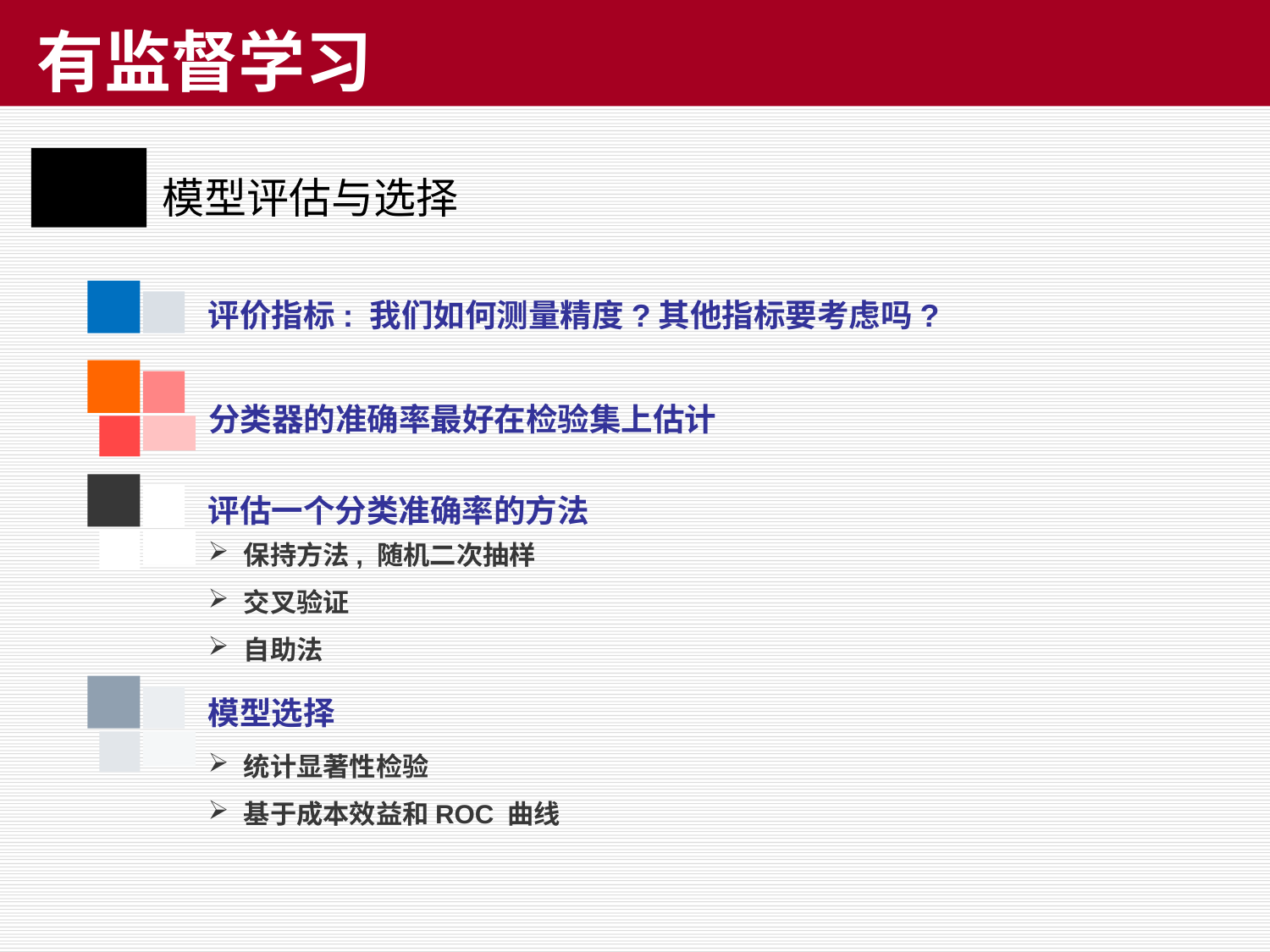

# 有监督学习

模型评估与选择
评价指标: 我们如何测量精度?其他指标要考虑吗?

分类器的准确率最好在检验集上估计
评估一个分类准确率的方法

保持方法, 随机二次抽样
交叉验证
自助法
模型选择

统计显著性检验
基于成本效益和ROC 曲线
29